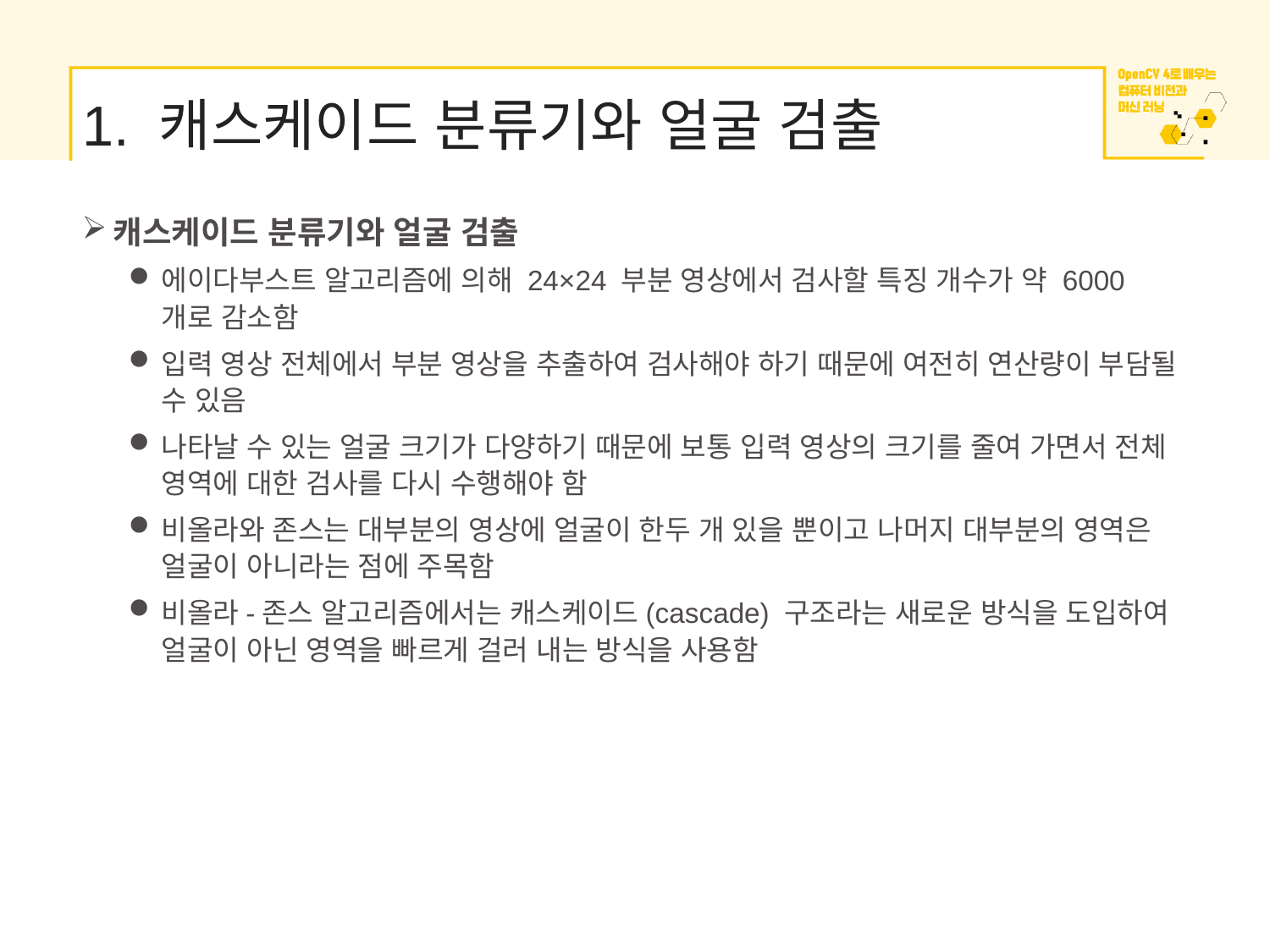

# 1. 캐스케이드 분류기와 얼굴 검출
캐스케이드 분류기와 얼굴 검출
에이다부스트 알고리즘에 의해 24×24 부분 영상에서 검사할 특징 개수가 약 6000개로 감소함
입력 영상 전체에서 부분 영상을 추출하여 검사해야 하기 때문에 여전히 연산량이 부담될 수 있음
나타날 수 있는 얼굴 크기가 다양하기 때문에 보통 입력 영상의 크기를 줄여 가면서 전체 영역에 대한 검사를 다시 수행해야 함
비올라와 존스는 대부분의 영상에 얼굴이 한두 개 있을 뿐이고 나머지 대부분의 영역은 얼굴이 아니라는 점에 주목함
비올라-존스 알고리즘에서는 캐스케이드(cascade) 구조라는 새로운 방식을 도입하여 얼굴이 아닌 영역을 빠르게 걸러 내는 방식을 사용함